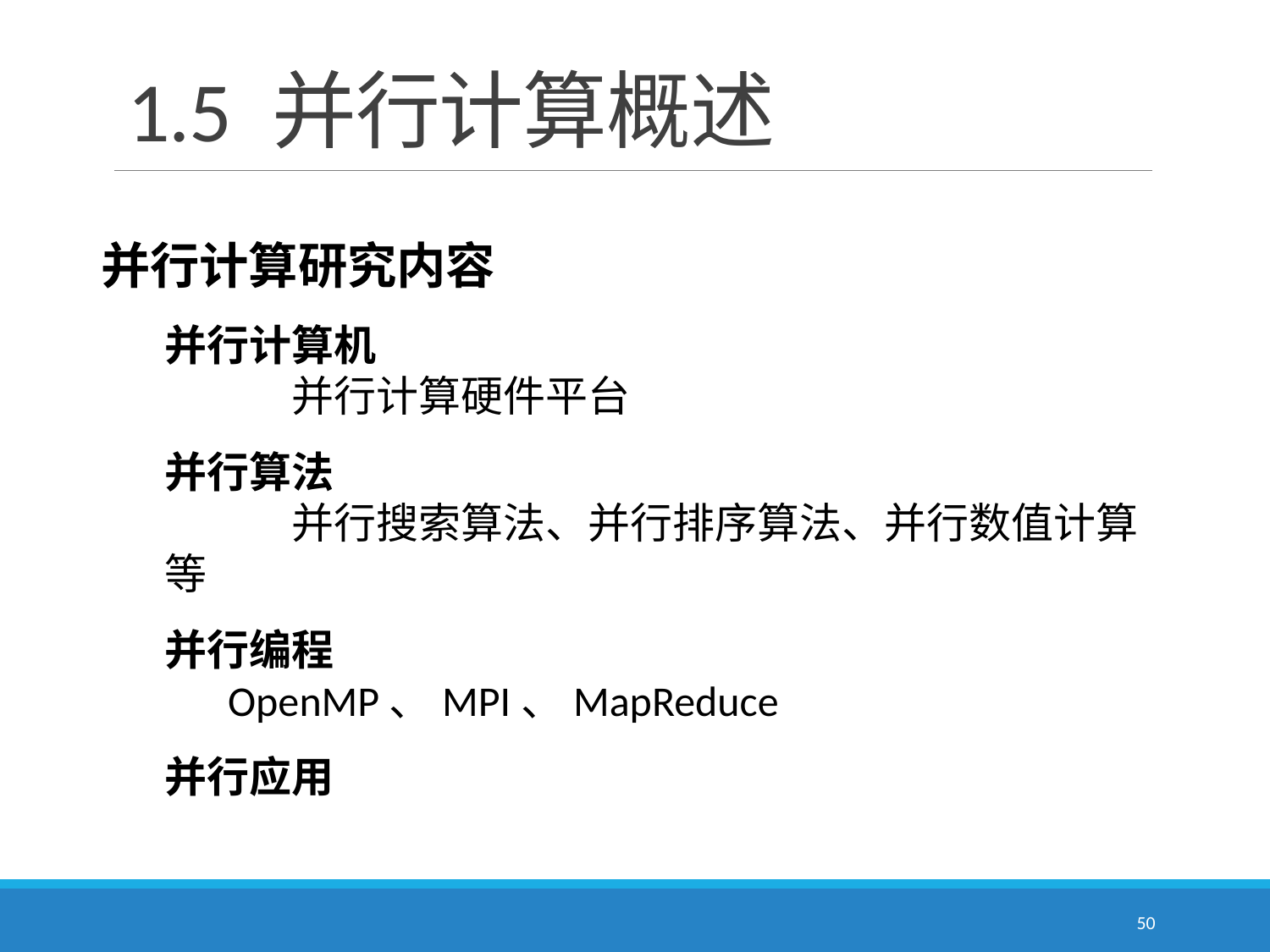

# 1.5 并行计算概述
并行计算研究内容
并行计算机
	并行计算硬件平台
并行算法
	并行搜索算法、并行排序算法、并行数值计算等
并行编程
OpenMP、MPI、MapReduce
并行应用

50